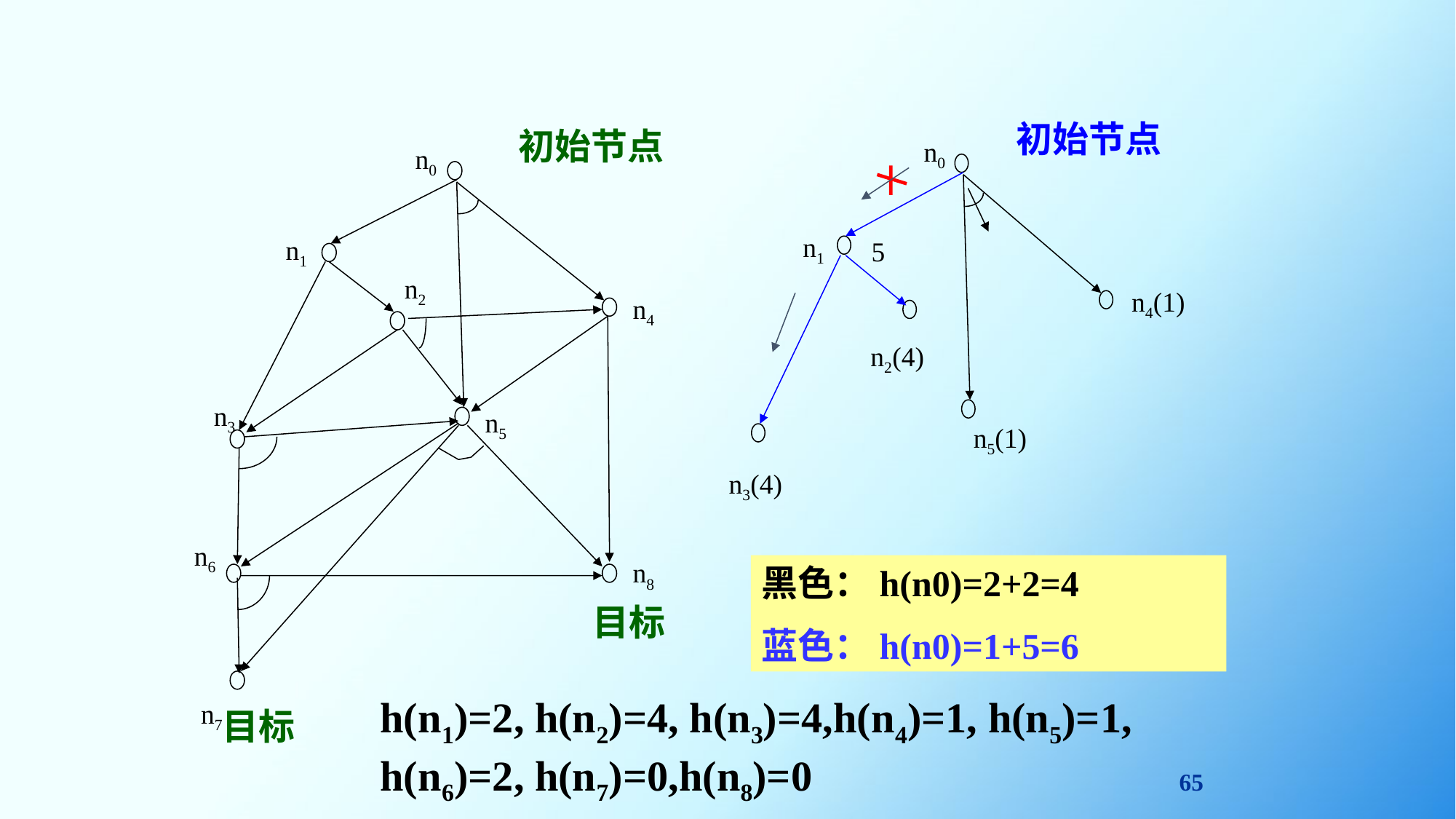

初始节点
n0

n4(1)

n5(1)

n1
5

n2(4)

n3(4)
初始节点
n0

n1

n2
n4

n3
n5

n8

目标

n7
目标
n6

黑色：h(n0)=2+2=4
蓝色：h(n0)=1+5=6
h(n1)=2, h(n2)=4, h(n3)=4,h(n4)=1, h(n5)=1, h(n6)=2, h(n7)=0,h(n8)=0
65